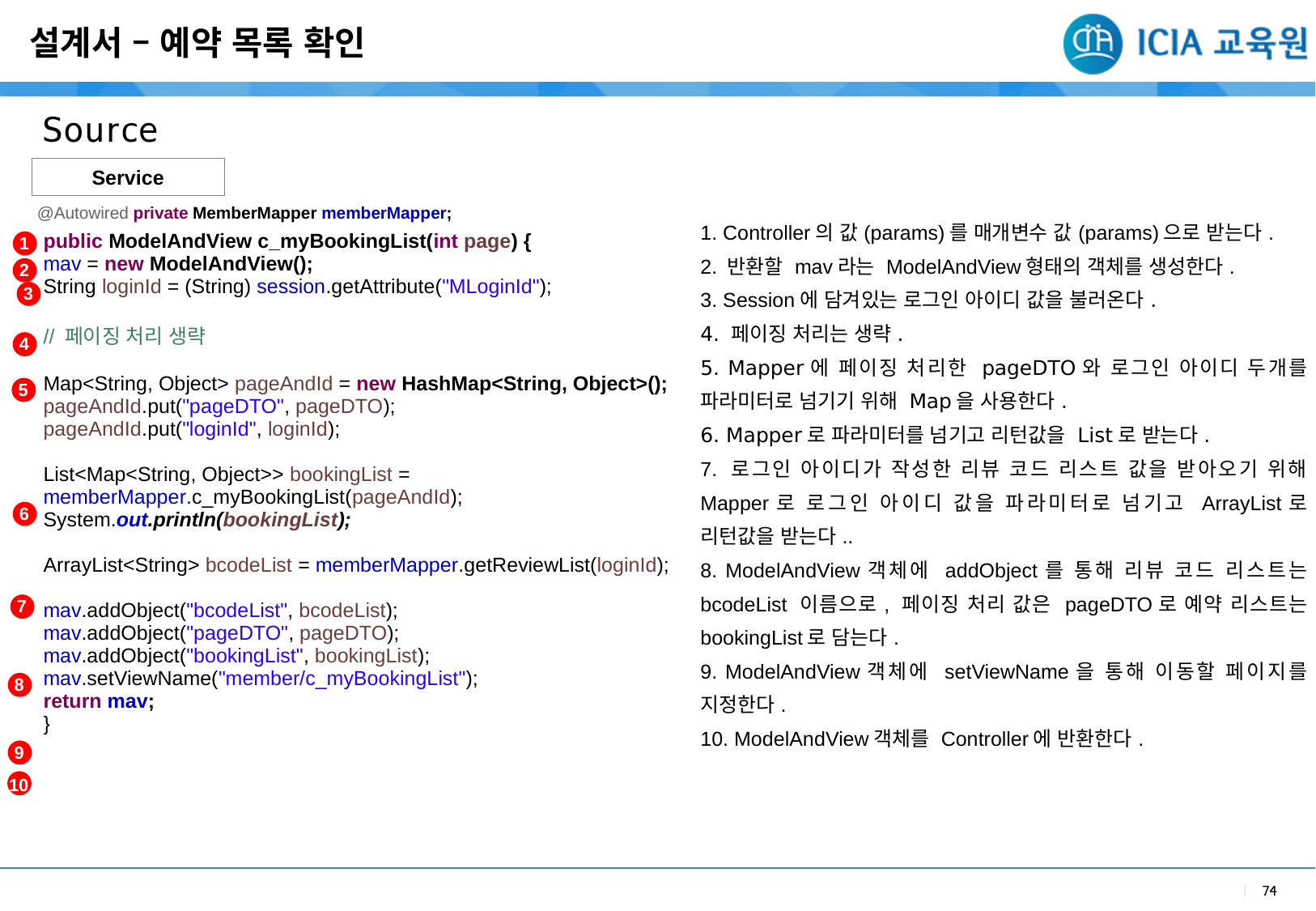

설계서 – 예약 목록 확인
Source
Service
|  |
| --- |
| 1. Controller의 값(params)를 매개변수 값(params)으로 받는다. 2. 반환할 mav라는 ModelAndView형태의 객체를 생성한다. 3. Session에 담겨있는 로그인 아이디 값을 불러온다. 4. 페이징 처리는 생략. 5. Mapper에 페이징 처리한 pageDTO와 로그인 아이디 두개를 파라미터로 넘기기 위해 Map을 사용한다. 6. Mapper로 파라미터를 넘기고 리턴값을 List로 받는다. 7. 로그인 아이디가 작성한 리뷰 코드 리스트 값을 받아오기 위해 Mapper로 로그인 아이디 값을 파라미터로 넘기고 ArrayList로 리턴값을 받는다.. 8. ModelAndView객체에 addObject를 통해 리뷰 코드 리스트는 bcodeList 이름으로, 페이징 처리 값은 pageDTO로 예약 리스트는 bookingList로 담는다. 9. ModelAndView객체에 setViewName을 통해 이동할 페이지를 지정한다. 10. ModelAndView객체를 Controller에 반환한다. |
@Autowired private MemberMapper memberMapper;
1

| public ModelAndView c\_myBookingList(int page) { mav = new ModelAndView(); String loginId = (String) session.getAttribute("MLoginId"); // 페이징 처리 생략 Map<String, Object> pageAndId = new HashMap<String, Object>(); pageAndId.put("pageDTO", pageDTO); pageAndId.put("loginId", loginId); List<Map<String, Object>> bookingList = memberMapper.c\_myBookingList(pageAndId); System.out.println(bookingList); ArrayList<String> bcodeList = memberMapper.getReviewList(loginId); mav.addObject("bcodeList", bcodeList); mav.addObject("pageDTO", pageDTO); mav.addObject("bookingList", bookingList); mav.setViewName("member/c\_myBookingList"); return mav; } |
| --- |
2

3

4

5

6

7

8

9

10